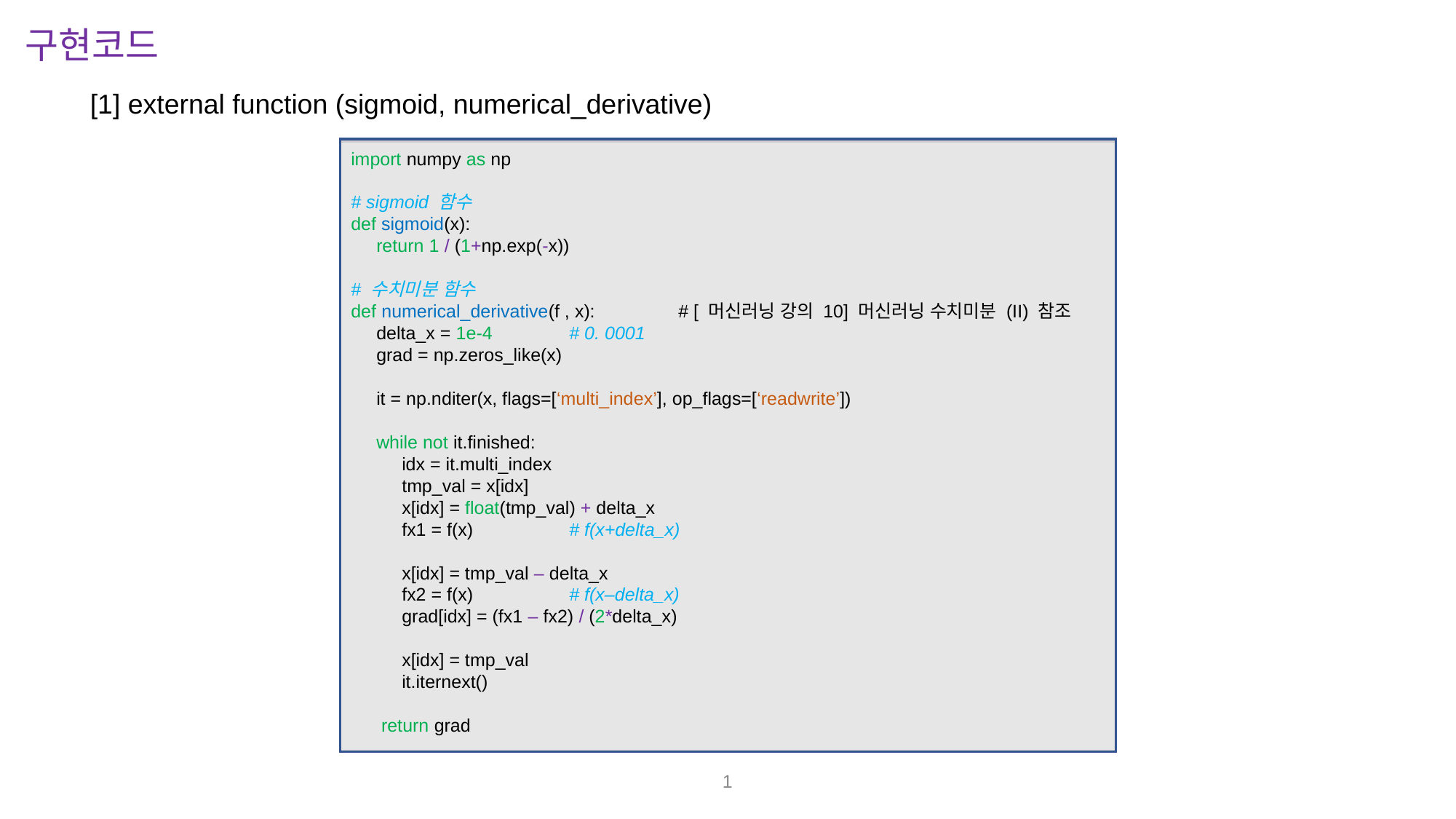

구현코드
[1] external function (sigmoid, numerical_derivative)

import numpy as np

# sigmoid 함수
def sigmoid(x):
     return 1 / (1+np.exp(-x))

# 수치미분 함수
def numerical_derivative(f , x):	# [ 머신러닝 강의 10] 머신러닝 수치미분 (II) 참조
     delta_x = 1e-4	# 0. 0001
     grad = np.zeros_like(x)

     it = np.nditer(x, flags=[‘multi_index’], op_flags=[‘readwrite’])

     while not it.finished:
          idx = it.multi_index
          tmp_val = x[idx]
          x[idx] = float(tmp_val) + delta_x
          fx1 = f(x)	# f(x+delta_x)

          x[idx] = tmp_val – delta_x
          fx2 = f(x)	# f(x–delta_x)
          grad[idx] = (fx1 – fx2) / (2*delta_x)

          x[idx] = tmp_val
          it.iternext()

      return grad
1